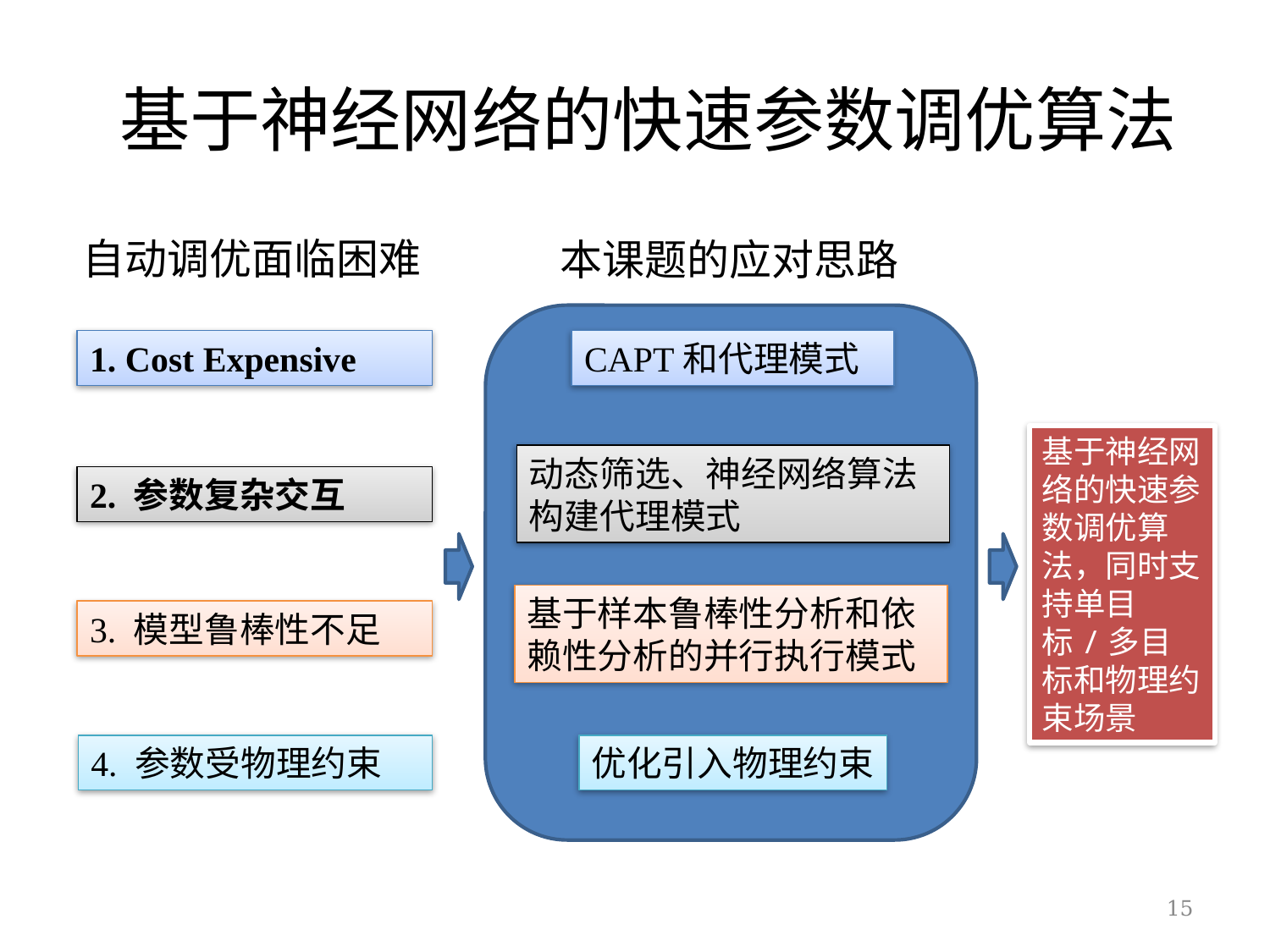

# 基于神经网络的快速参数调优算法
自动调优面临困难
1. Cost Expensive
2. 参数复杂交互
3. 模型鲁棒性不足
4. 参数受物理约束
本课题的应对思路
CAPT和代理模式
动态筛选、神经网络算法构建代理模式
基于样本鲁棒性分析和依赖性分析的并行执行模式
优化引入物理约束

基于神经网络的快速参数调优算法，同时支持单目标/多目标和物理约束场景

15